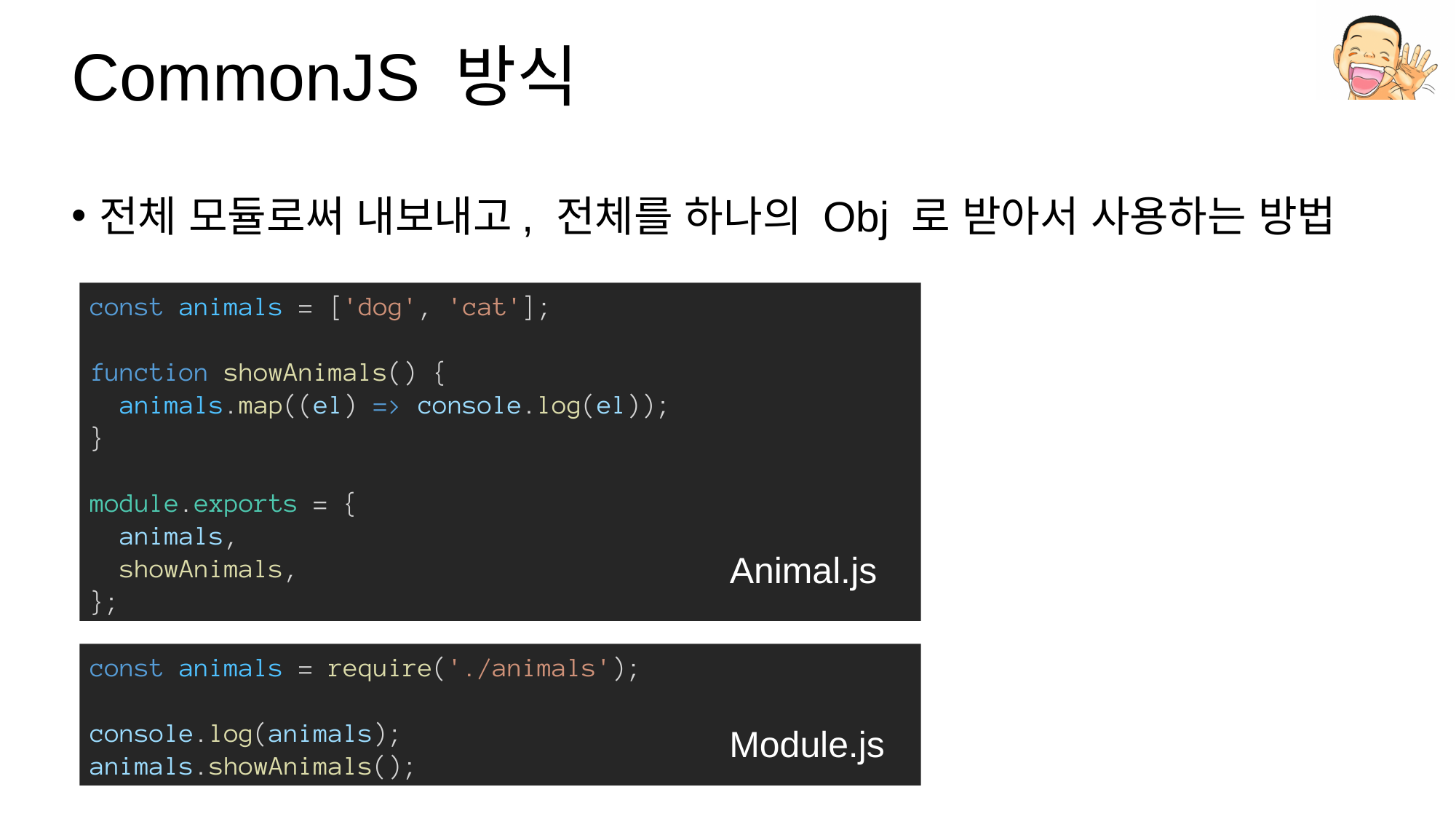

# CommonJS 방식
전체 모듈로써 내보내고, 전체를 하나의 Obj 로 받아서 사용하는 방법
const animals = ['dog', 'cat'];
function showAnimals() {
  animals.map((el) => console.log(el));
}
module.exports = {
  animals,
  showAnimals,
};
Animal.js
const animals = require('./animals');
console.log(animals);
animals.showAnimals();
Module.js